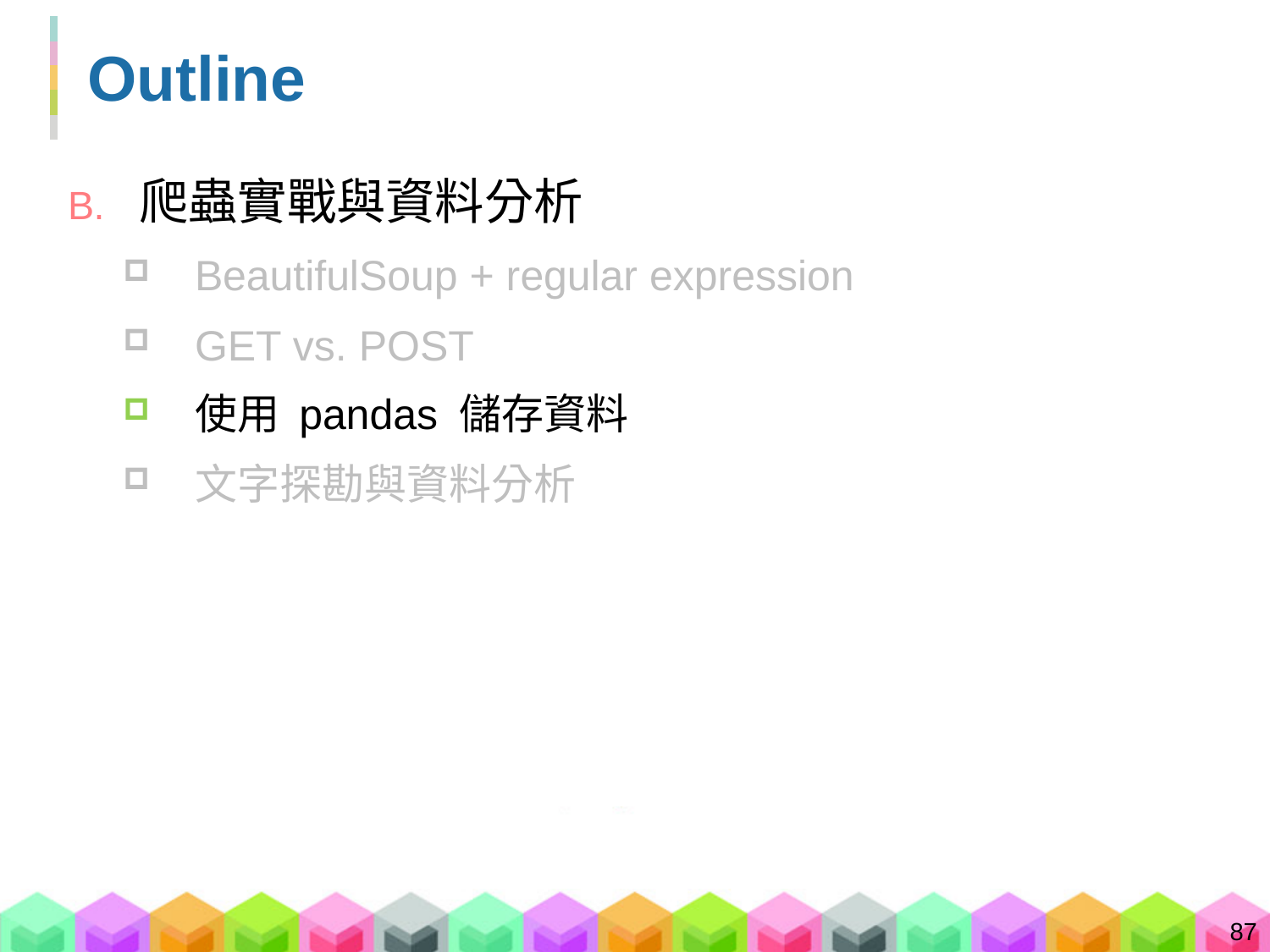

# Outline
爬蟲實戰與資料分析
BeautifulSoup + regular expression
GET vs. POST
使用 pandas 儲存資料
文字探勘與資料分析
87